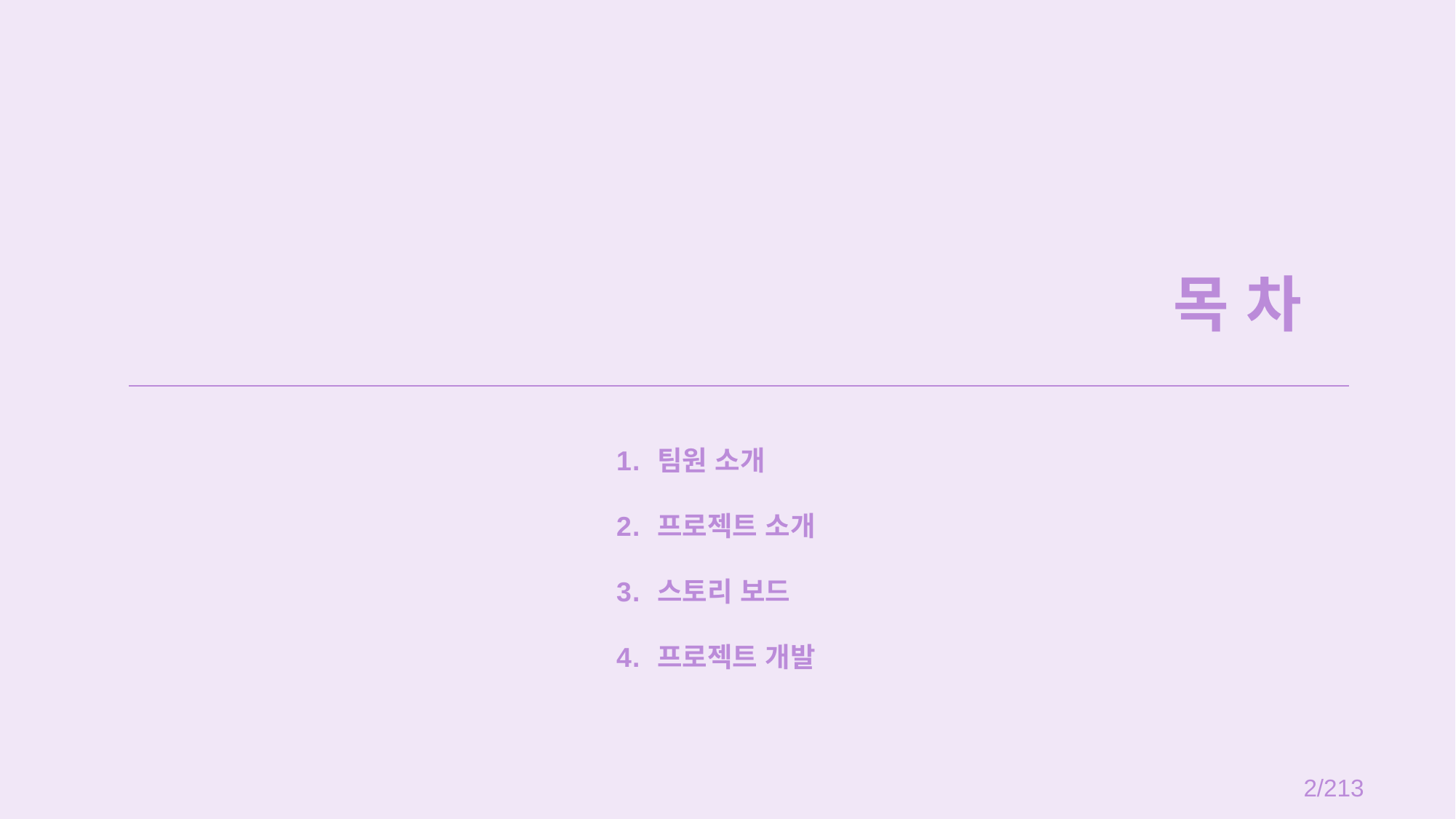

목 차
팀원 소개
프로젝트 소개
스토리 보드
프로젝트 개발